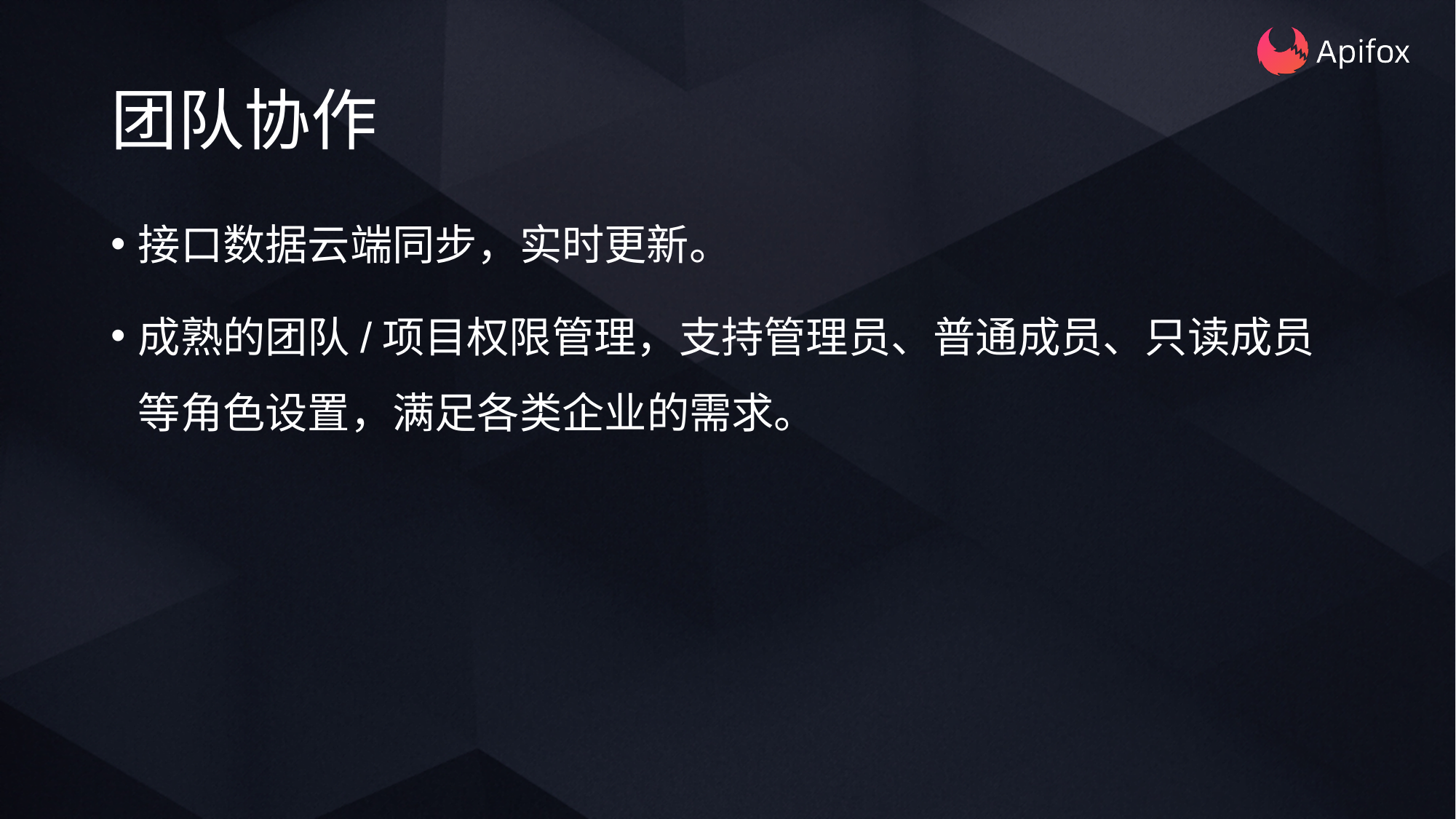

# 团队协作
接口数据云端同步，实时更新。
成熟的团队/项目权限管理，支持管理员、普通成员、只读成员等角色设置，满足各类企业的需求。